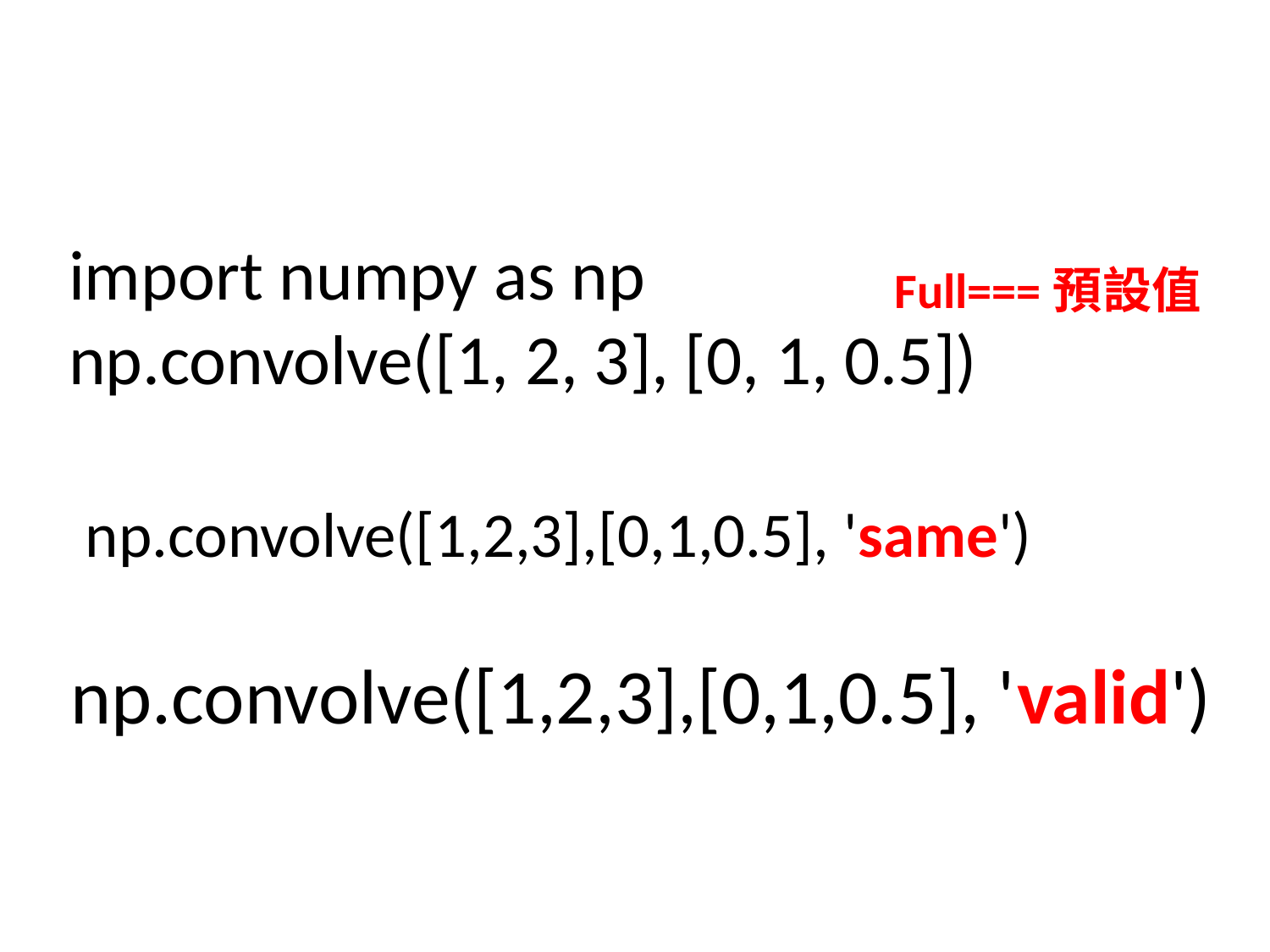

import numpy as np
np.convolve([1, 2, 3], [0, 1, 0.5])
Full===預設值
np.convolve([1,2,3],[0,1,0.5], 'same')
np.convolve([1,2,3],[0,1,0.5], 'valid')